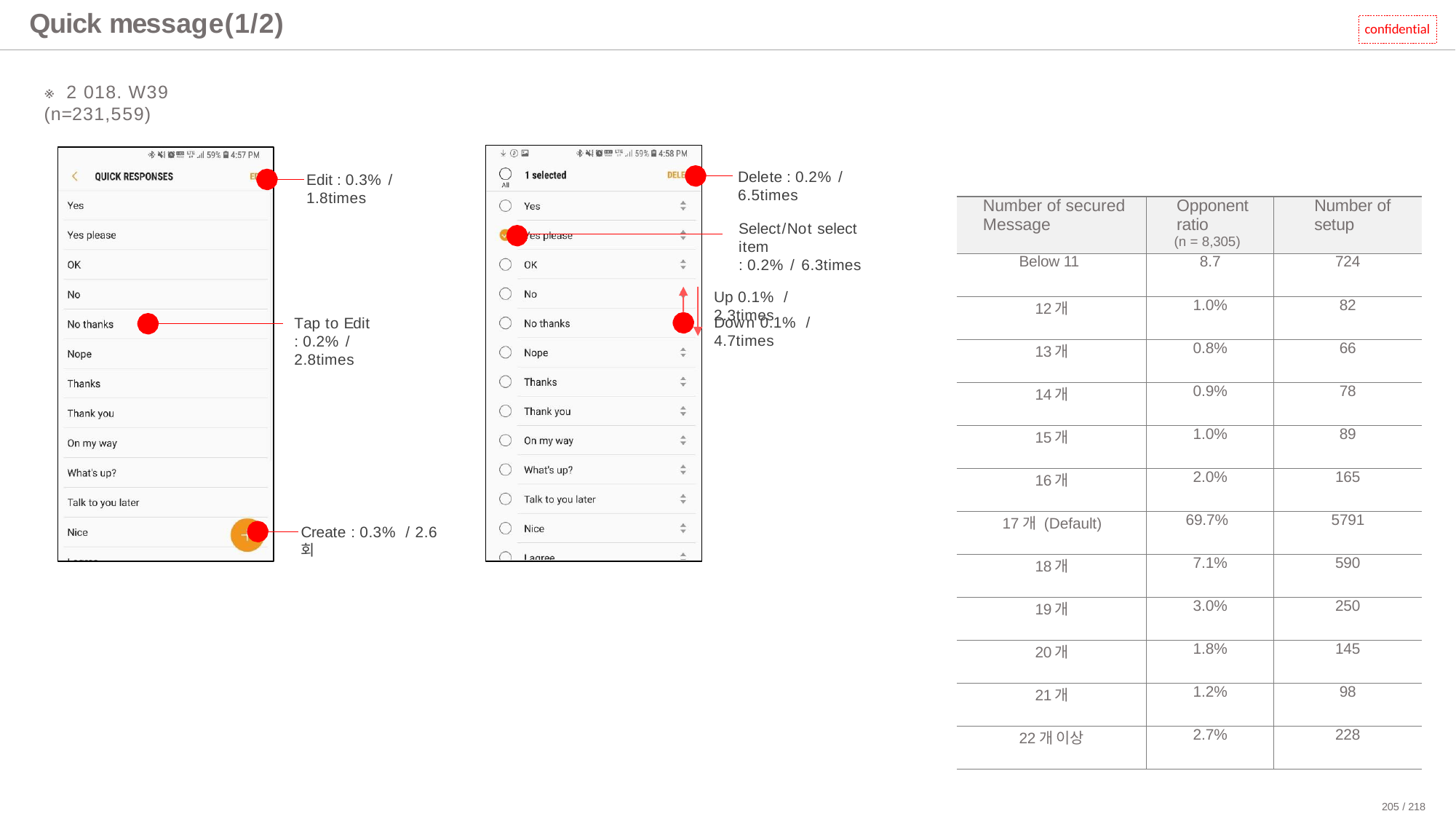

# Quick message(1/2)
confidential
※2018. W39 (n=231,559)

Delete : 0.2% / 6.5times

Edit : 0.3% / 1.8times

| Number of secured Message | Opponent ratio (n = 8,305) | Number of setup |
| --- | --- | --- |
| Below 11 | 8.7 | 724 |
| 12개 | 1.0% | 82 |
| 13개 | 0.8% | 66 |
| 14개 | 0.9% | 78 |
| 15개 | 1.0% | 89 |
| 16개 | 2.0% | 165 |
| 17개 (Default) | 69.7% | 5791 |
| 18개 | 7.1% | 590 |
| 19개 | 3.0% | 250 |
| 20개 | 1.8% | 145 |
| 21개 | 1.2% | 98 |
| 22개 이상 | 2.7% | 228 |
Select/Not select item
: 0.2% / 6.3times

Up 0.1% / 2.3times

Down 0.1% / 4.7times

Tap to Edit

: 0.2% / 2.8times

Create : 0.3% / 2.6회

205 / 218